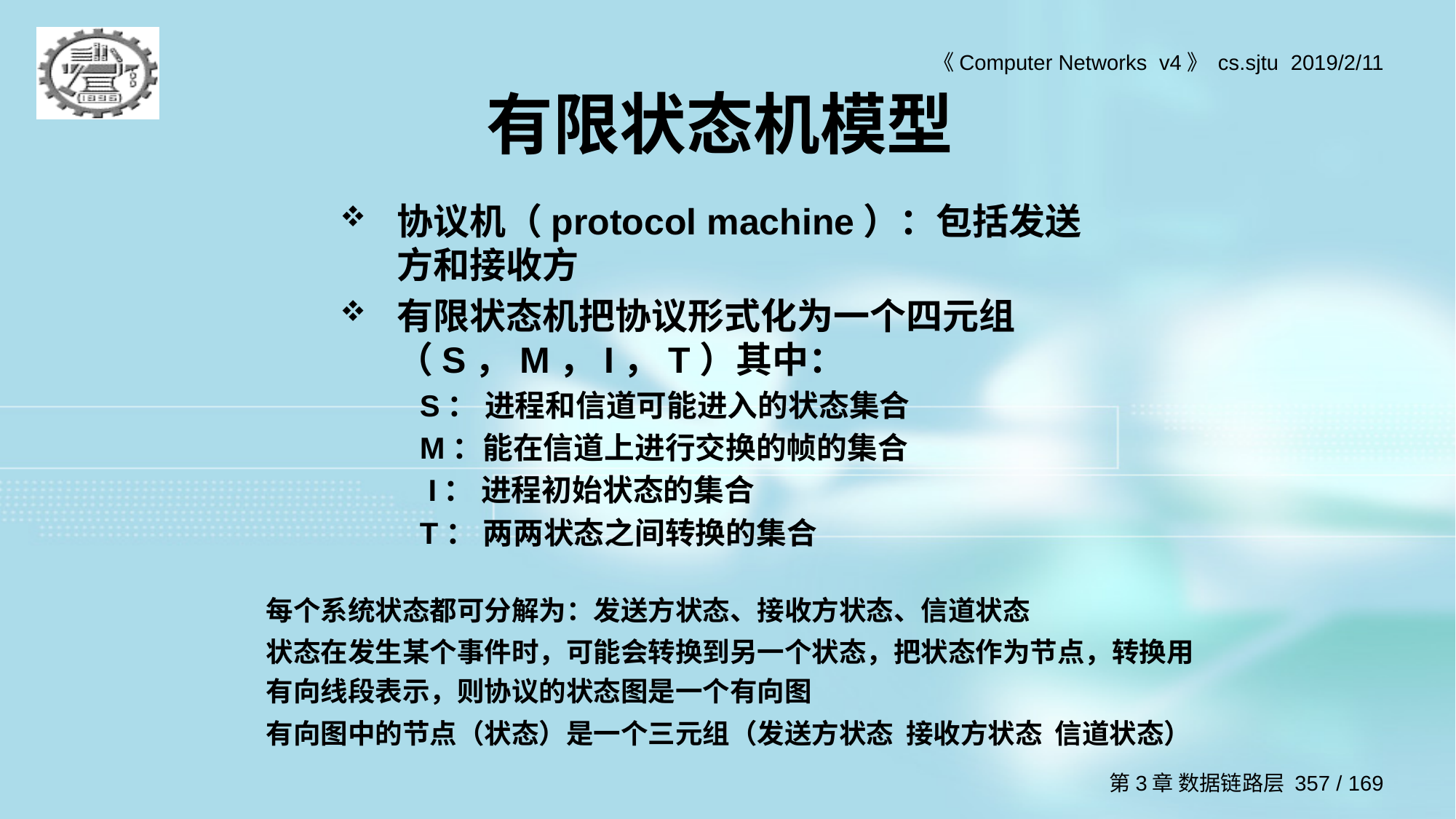

# 有限状态机模型
协议机（protocol machine）：包括发送方和接收方
有限状态机把协议形式化为一个四元组（S，M，I，T）其中：
S： 进程和信道可能进入的状态集合
M：能在信道上进行交换的帧的集合
 I： 进程初始状态的集合
T： 两两状态之间转换的集合
每个系统状态都可分解为：发送方状态、接收方状态、信道状态
状态在发生某个事件时，可能会转换到另一个状态，把状态作为节点，转换用有向线段表示，则协议的状态图是一个有向图
有向图中的节点（状态）是一个三元组（发送方状态  接收方状态  信道状态）